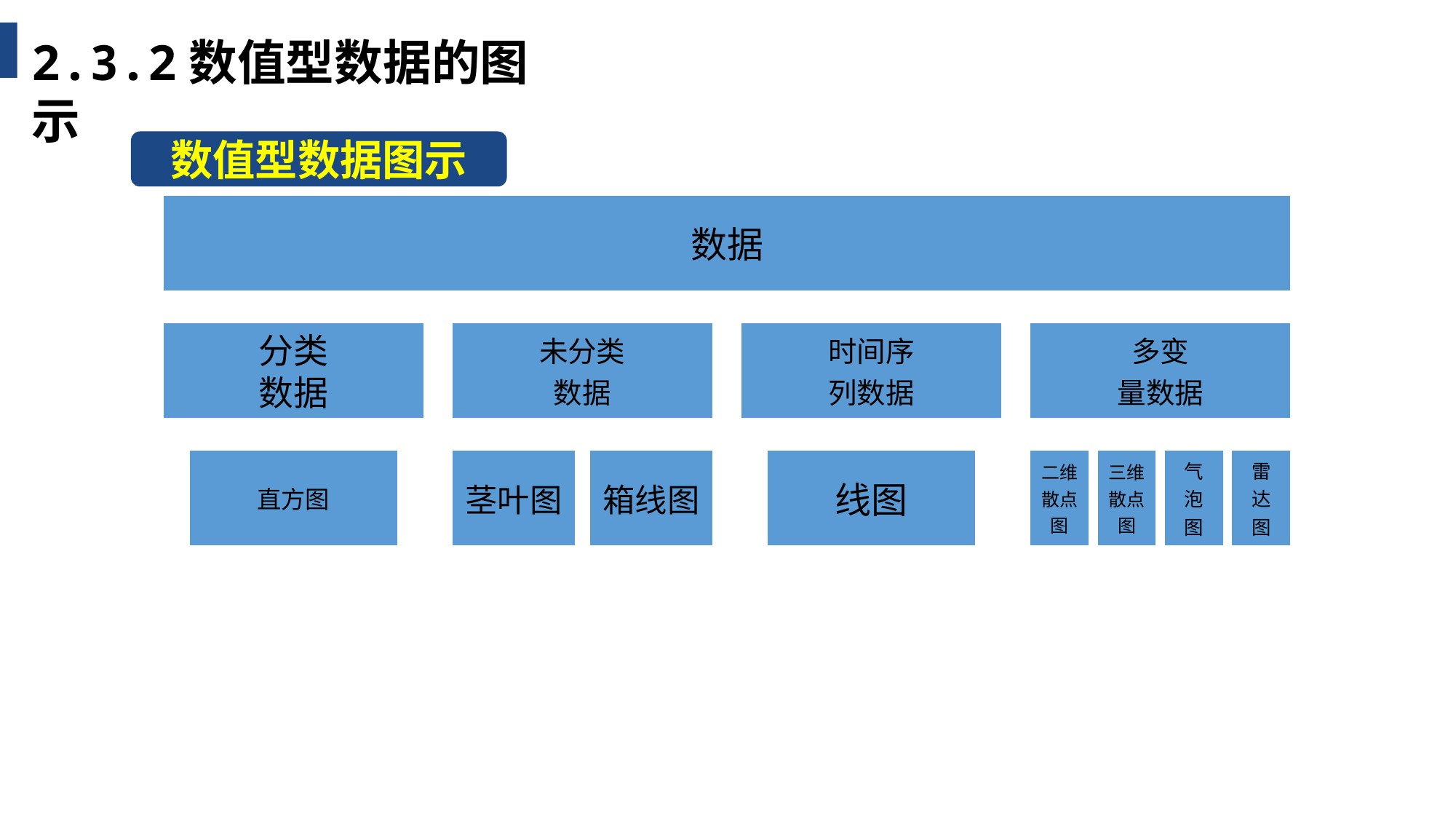

2.3.2数值型数据的图示
数值型数据图示
数据
分类
数据
直方图
未分类
数据
茎叶图
箱线图
时间序
列数据
线图
多变
量数据
二维
散点图
三维
散点图
气泡图
雷达图